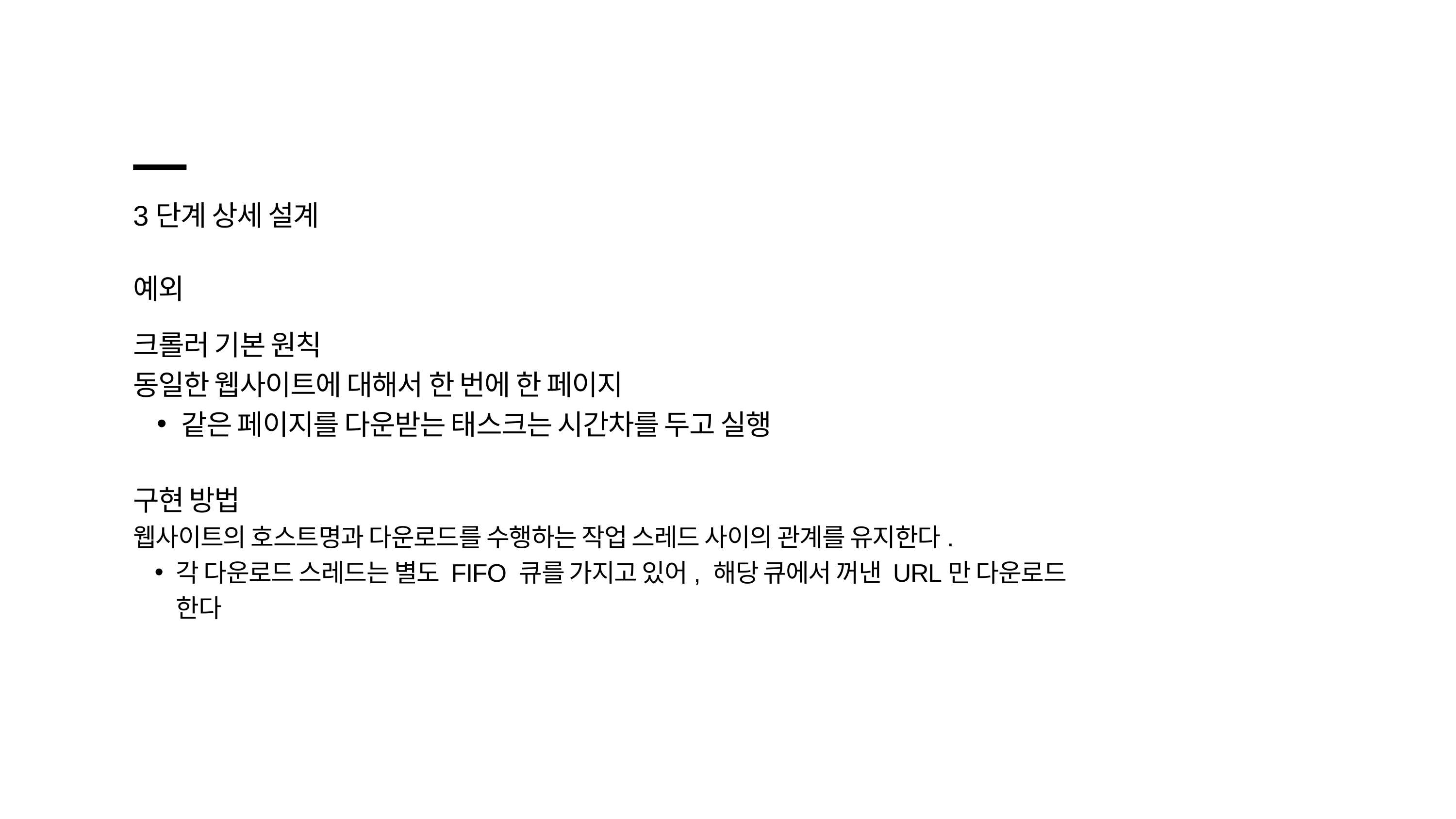

3단계 상세 설계
예외
크롤러 기본 원칙
동일한 웹사이트에 대해서 한 번에 한 페이지
같은 페이지를 다운받는 태스크는 시간차를 두고 실행
구현 방법
웹사이트의 호스트명과 다운로드를 수행하는 작업 스레드 사이의 관계를 유지한다.
각 다운로드 스레드는 별도 FIFO 큐를 가지고 있어, 해당 큐에서 꺼낸 URL만 다운로드 한다